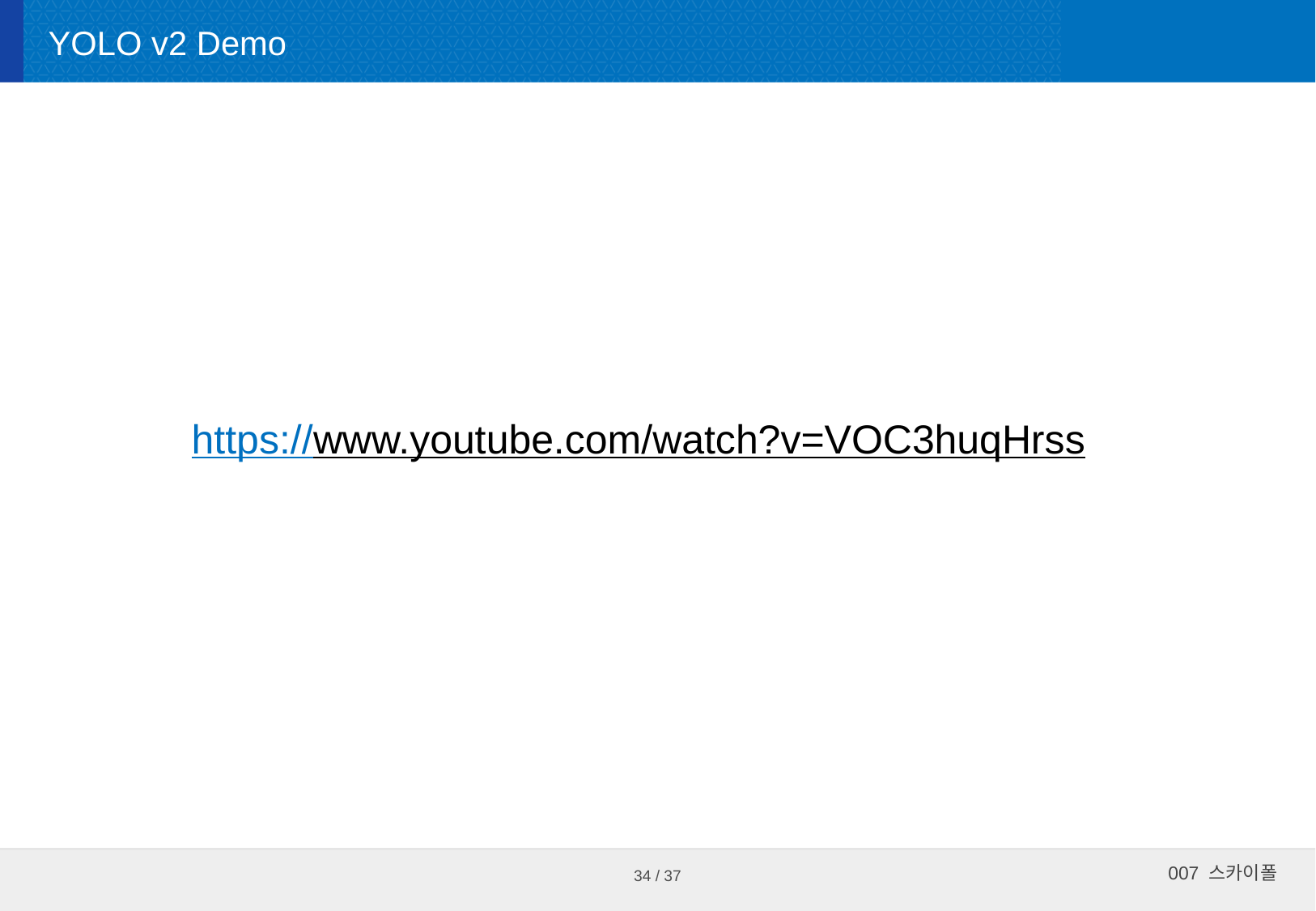

# YOLO v2 Demo
https://www.youtube.com/watch?v=VOC3huqHrss
007 스카이폴